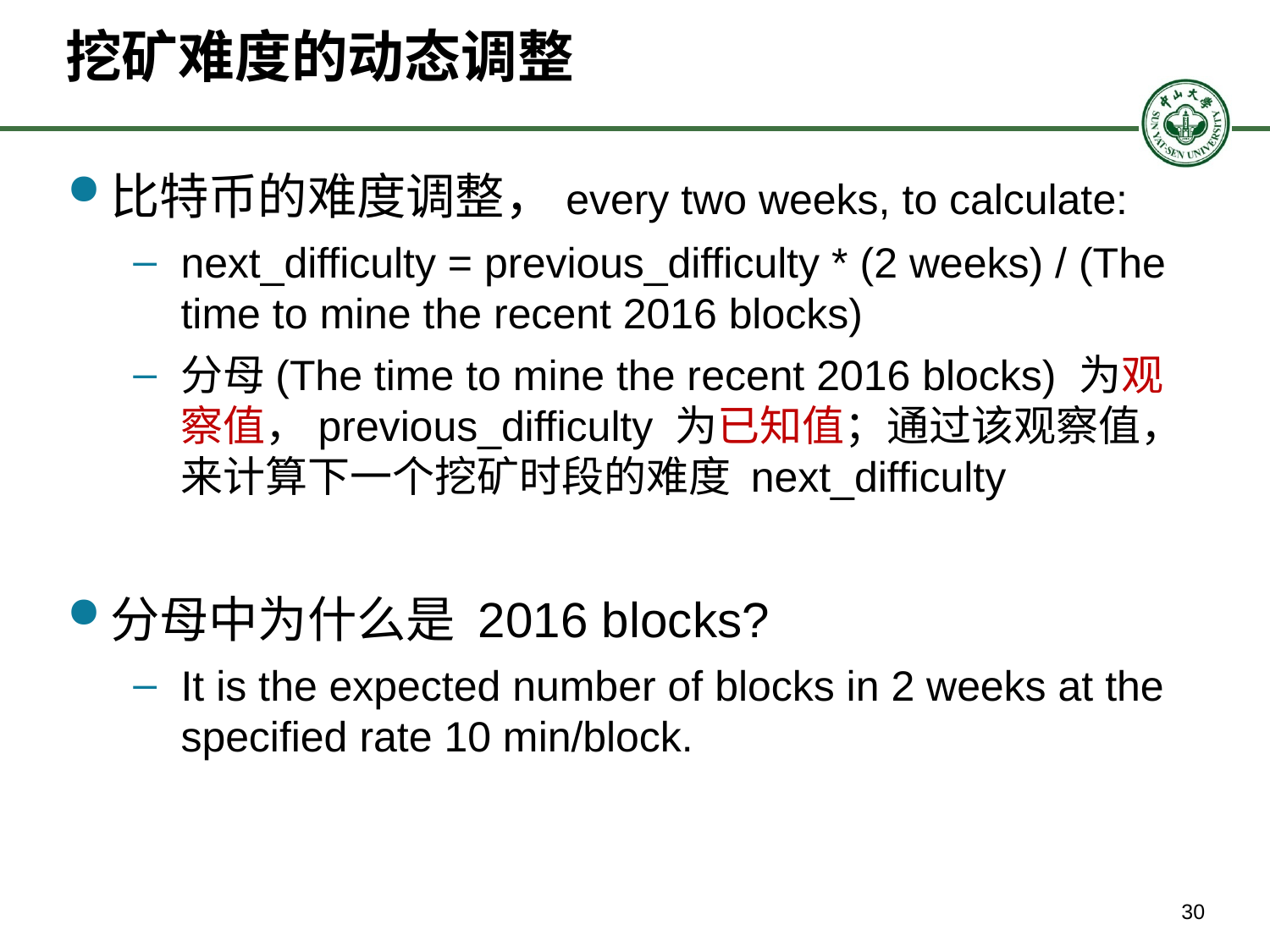

# 挖矿难度的动态调整
比特币的难度调整，every two weeks, to calculate:
next_difficulty = previous_difficulty * (2 weeks) / (The time to mine the recent 2016 blocks)
分母(The time to mine the recent 2016 blocks) 为观察值，previous_difficulty 为已知值；通过该观察值，来计算下一个挖矿时段的难度 next_difficulty

分母中为什么是 2016 blocks?
It is the expected number of blocks in 2 weeks at the specified rate 10 min/block.